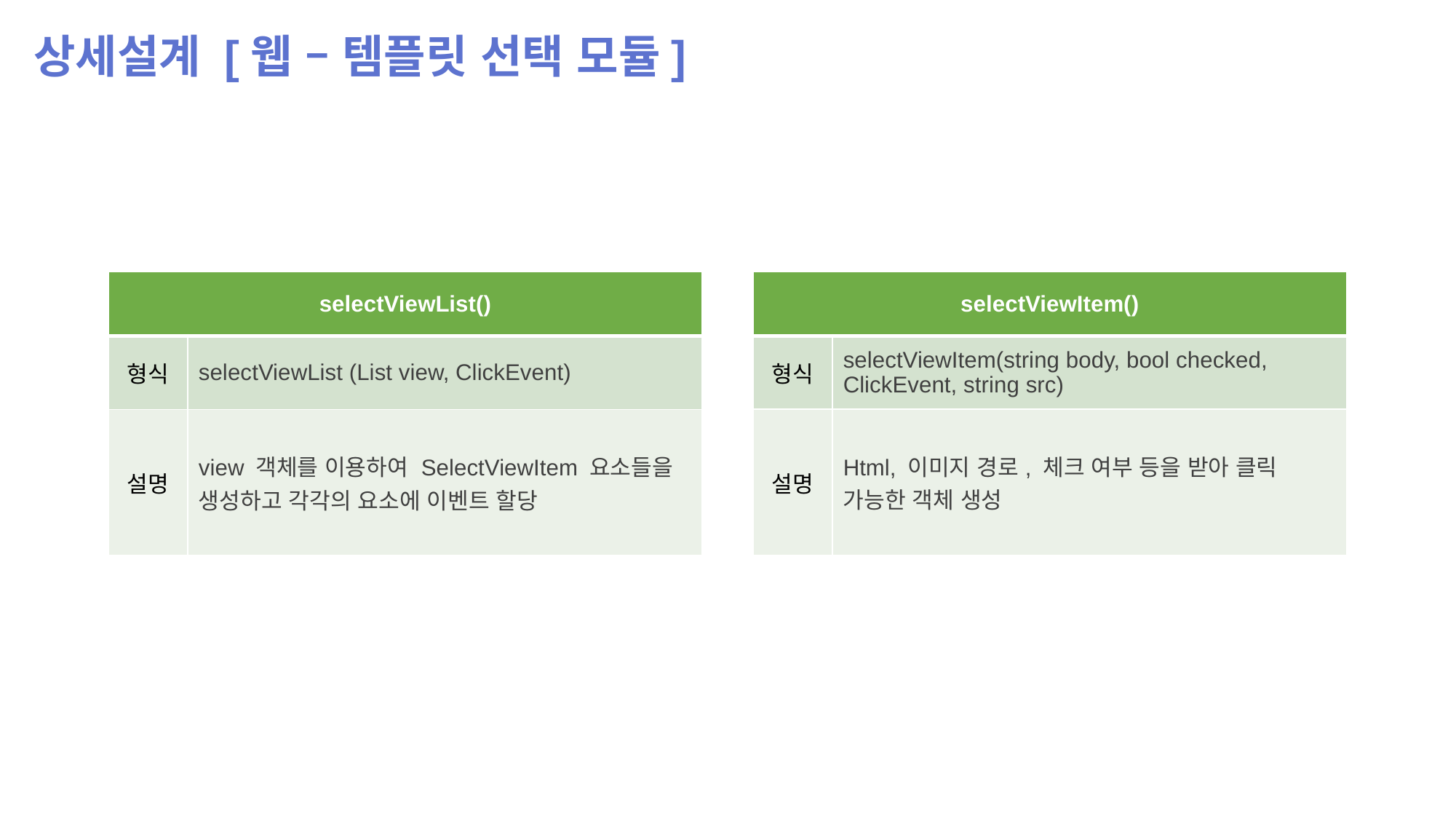

상세설계 [웹 – 템플릿 선택 모듈]
| selectViewList() |  |
| --- | --- |
| 형식 | selectViewList (List view, ClickEvent) |
| 설명 | view 객체를 이용하여 SelectViewItem 요소들을 생성하고 각각의 요소에 이벤트 할당 |
| selectViewItem() |  |
| --- | --- |
| 형식 | selectViewItem(string body, bool checked, ClickEvent, string src) |
| 설명 | Html, 이미지 경로, 체크 여부 등을 받아 클릭 가능한 객체 생성 |